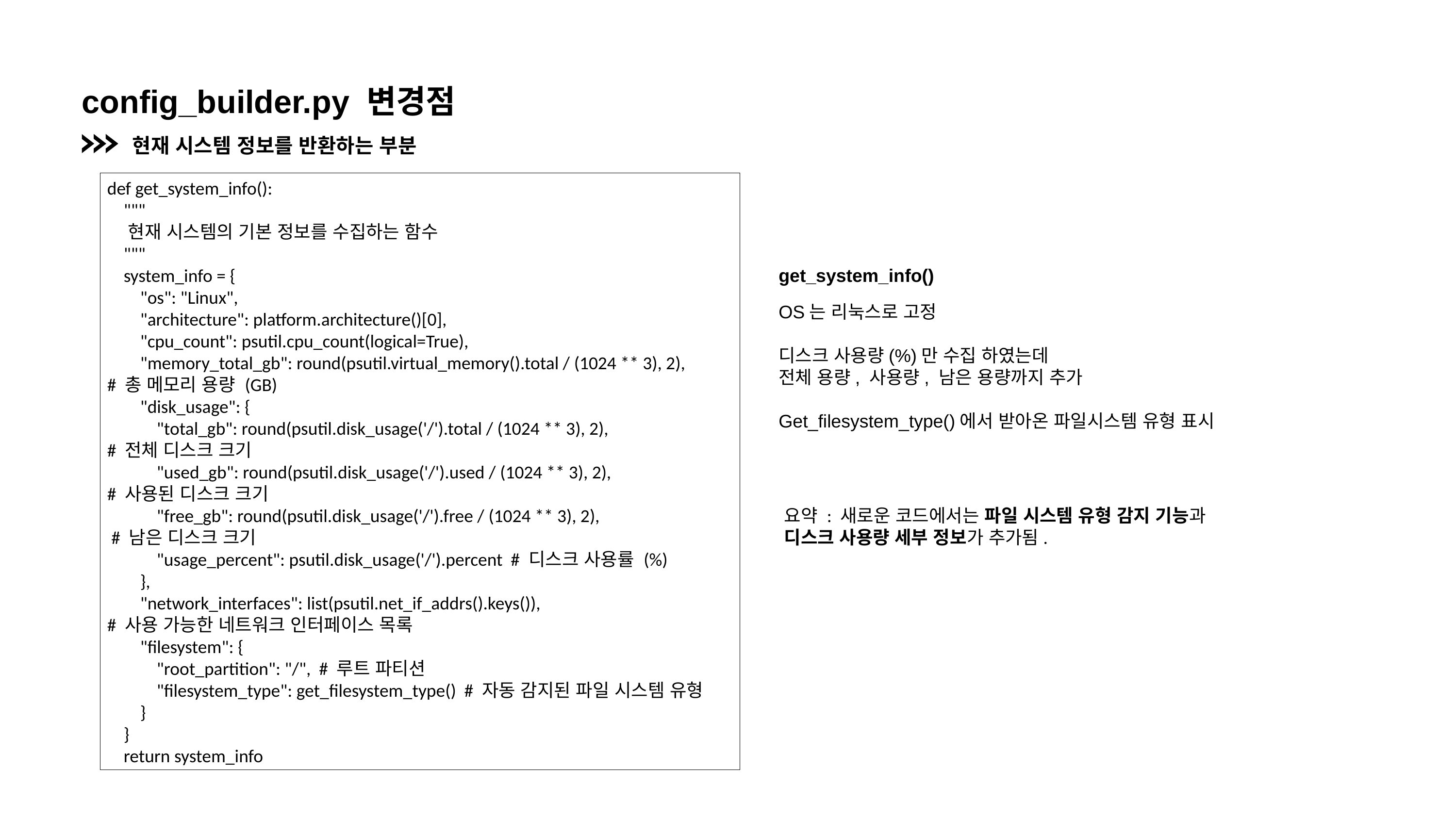

config_builder.py 변경점
현재 시스템 정보를 반환하는 부분

def get_system_info():
    """
    현재 시스템의 기본 정보를 수집하는 함수
    """
    system_info = {
        "os": "Linux",
        "architecture": platform.architecture()[0],
        "cpu_count": psutil.cpu_count(logical=True),
        "memory_total_gb": round(psutil.virtual_memory().total / (1024 ** 3), 2),
# 총 메모리 용량 (GB)
        "disk_usage": {
            "total_gb": round(psutil.disk_usage('/').total / (1024 ** 3), 2),
# 전체 디스크 크기
            "used_gb": round(psutil.disk_usage('/').used / (1024 ** 3), 2),
# 사용된 디스크 크기
            "free_gb": round(psutil.disk_usage('/').free / (1024 ** 3), 2),
 # 남은 디스크 크기
            "usage_percent": psutil.disk_usage('/').percent  # 디스크 사용률 (%)
        },
        "network_interfaces": list(psutil.net_if_addrs().keys()),
# 사용 가능한 네트워크 인터페이스 목록
        "filesystem": {
            "root_partition": "/",  # 루트 파티션
            "filesystem_type": get_filesystem_type()  # 자동 감지된 파일 시스템 유형
        }
    }
    return system_info
get_system_info()
OS는 리눅스로 고정

디스크 사용량(%)만 수집 하였는데
전체 용량, 사용량, 남은 용량까지 추가

Get_filesystem_type()에서 받아온 파일시스템 유형 표시

요약 : 새로운 코드에서는 파일 시스템 유형 감지 기능과
디스크 사용량 세부 정보가 추가됨.